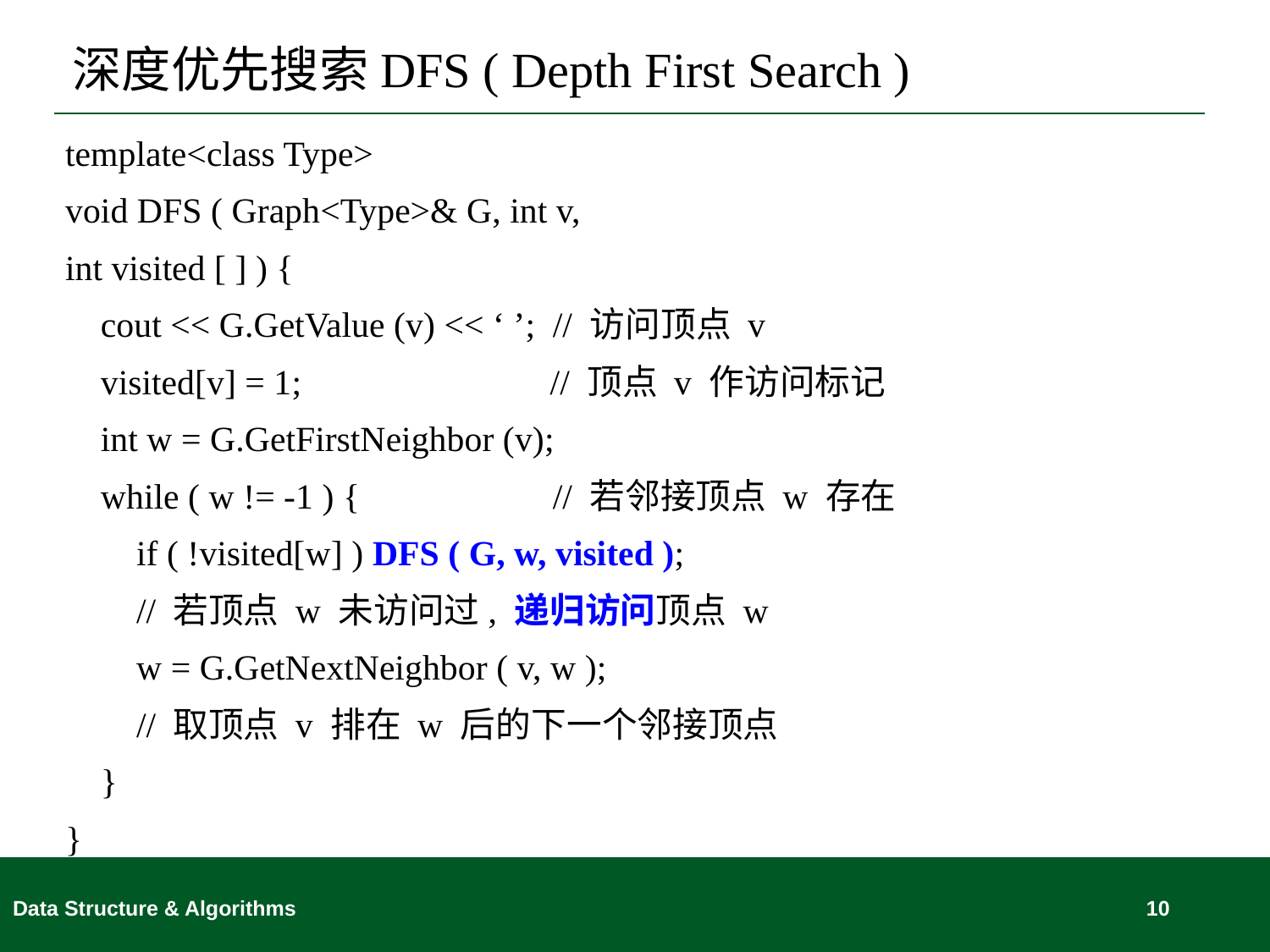

# 深度优先搜索DFS ( Depth First Search )
template<class Type>
void DFS ( Graph<Type>& G, int v,
int visited [ ] ) {
    cout << G.GetValue (v) << ‘ ’;  // 访问顶点 v
    visited[v] = 1;	                          // 顶点 v 作访问标记
    int w = G.GetFirstNeighbor (v);
    while ( w != -1 ) {	            // 若邻接顶点 w 存在
        if ( !visited[w] ) DFS ( G, w, visited );
        // 若顶点 w 未访问过, 递归访问顶点 w
        w = G.GetNextNeighbor ( v, w );
        // 取顶点 v 排在 w 后的下一个邻接顶点
    }
}
Data Structure & Algorithms
10